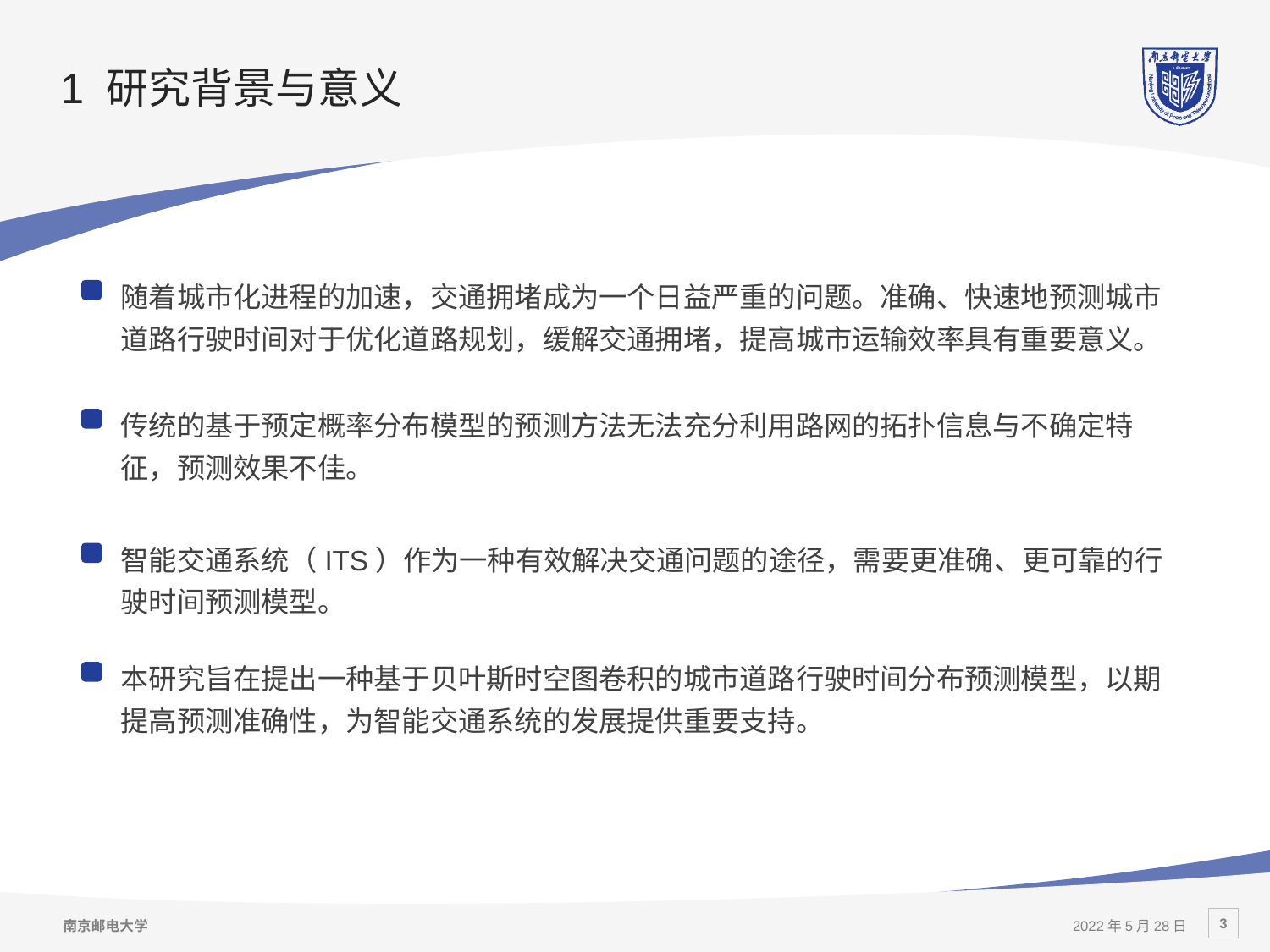

# 1 研究背景与意义
随着城市化进程的加速，交通拥堵成为一个日益严重的问题。准确、快速地预测城市道路行驶时间对于优化道路规划，缓解交通拥堵，提高城市运输效率具有重要意义。

传统的基于预定概率分布模型的预测方法无法充分利用路网的拓扑信息与不确定特征，预测效果不佳。

智能交通系统（ITS）作为一种有效解决交通问题的途径，需要更准确、更可靠的行驶时间预测模型。

本研究旨在提出一种基于贝叶斯时空图卷积的城市道路行驶时间分布预测模型，以期提高预测准确性，为智能交通系统的发展提供重要支持。